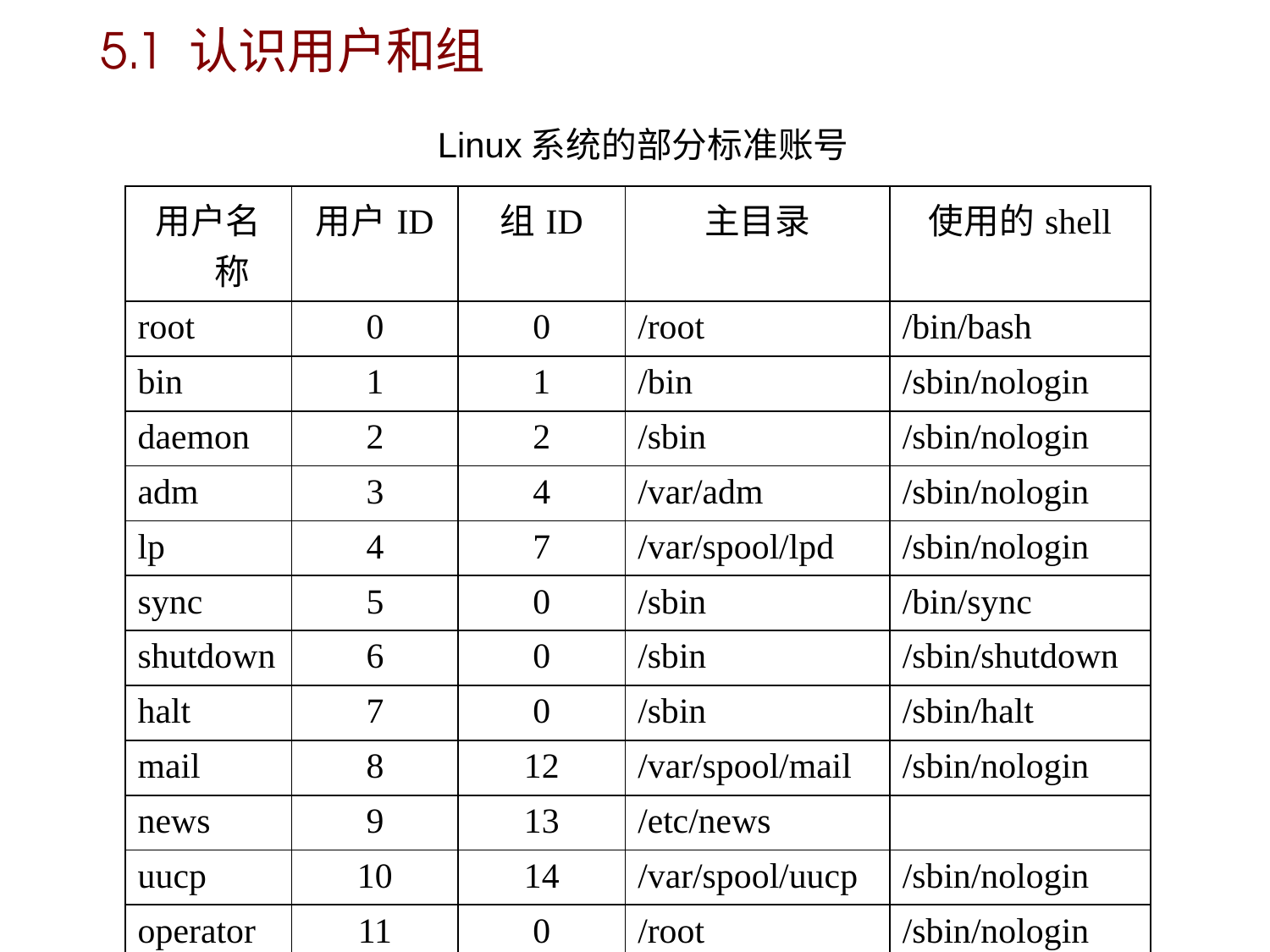

# 5.1 认识用户和组
Linux系统的部分标准账号
| 用户名称 | 用户ID | 组ID | 主目录 | 使用的shell |
| --- | --- | --- | --- | --- |
| root | 0 | 0 | /root | /bin/bash |
| bin | 1 | 1 | /bin | /sbin/nologin |
| daemon | 2 | 2 | /sbin | /sbin/nologin |
| adm | 3 | 4 | /var/adm | /sbin/nologin |
| lp | 4 | 7 | /var/spool/lpd | /sbin/nologin |
| sync | 5 | 0 | /sbin | /bin/sync |
| shutdown | 6 | 0 | /sbin | /sbin/shutdown |
| halt | 7 | 0 | /sbin | /sbin/halt |
| mail | 8 | 12 | /var/spool/mail | /sbin/nologin |
| news | 9 | 13 | /etc/news |  |
| uucp | 10 | 14 | /var/spool/uucp | /sbin/nologin |
| operator | 11 | 0 | /root | /sbin/nologin |